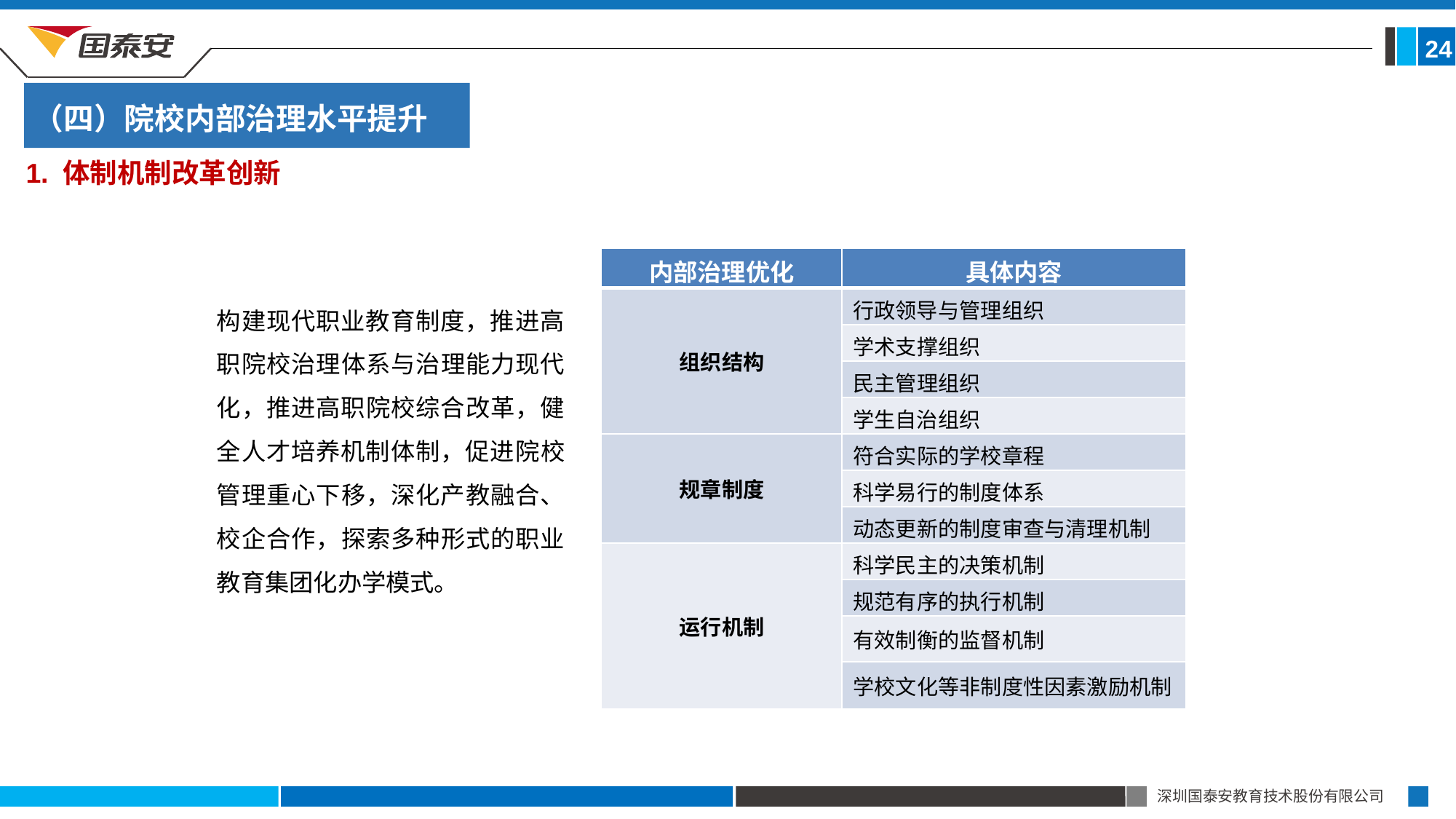

24
（四）院校内部治理水平提升

1. 体制机制改革创新
| 内部治理优化 | 具体内容 |
| --- | --- |
| 组织结构 | 行政领导与管理组织 |
|  | 学术支撑组织 |
|  | 民主管理组织 |
|  | 学生自治组织 |
| 规章制度 | 符合实际的学校章程 |
|  | 科学易行的制度体系 |
|  | 动态更新的制度审查与清理机制 |
| 运行机制 | 科学民主的决策机制 |
|  | 规范有序的执行机制 |
|  | 有效制衡的监督机制 |
|  | 学校文化等非制度性因素激励机制 |
构建现代职业教育制度，推进高职院校治理体系与治理能力现代化，推进高职院校综合改革，健全人才培养机制体制，促进院校管理重心下移，深化产教融合、校企合作，探索多种形式的职业教育集团化办学模式。